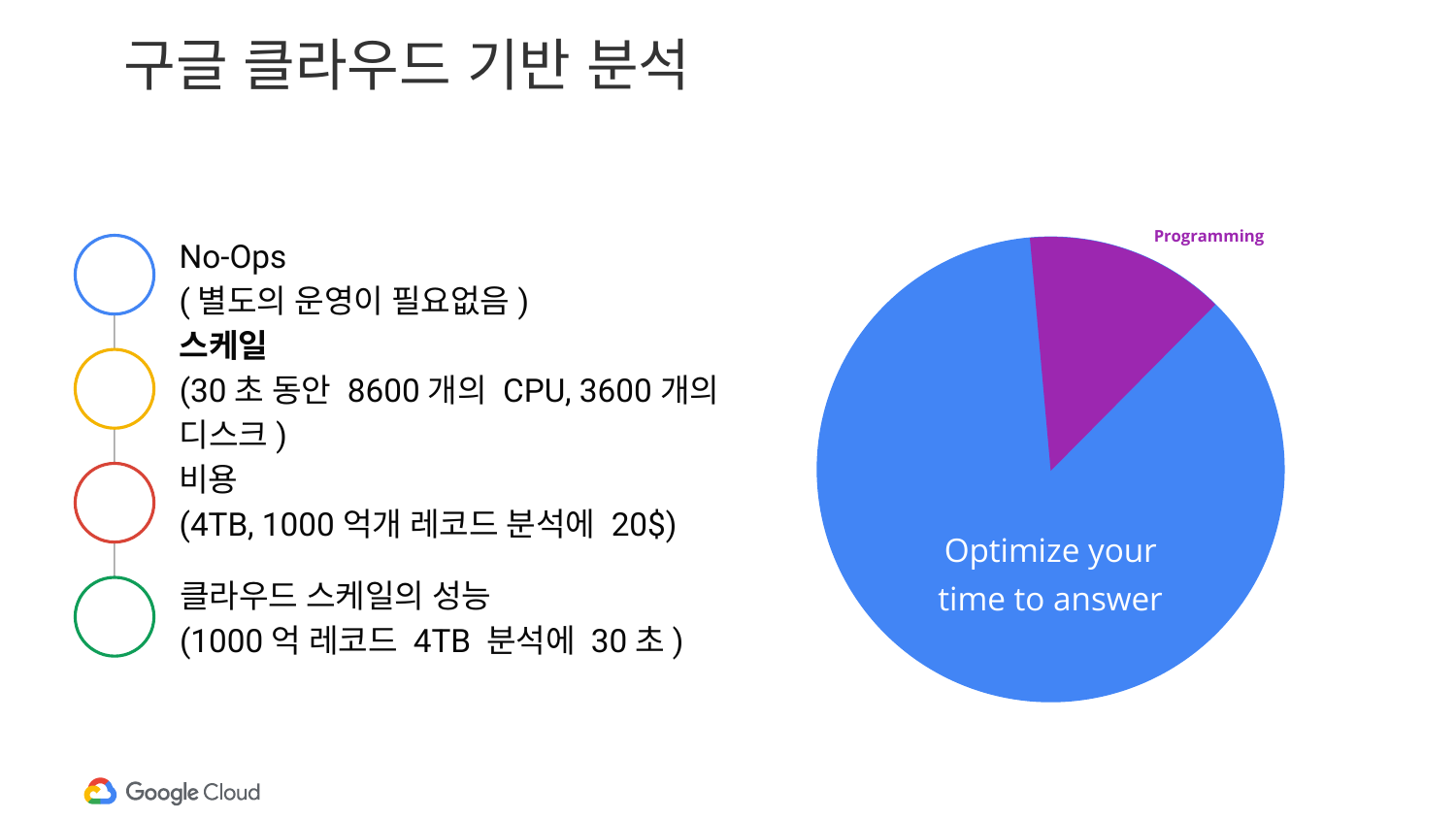

# 구글 클라우드 기반 분석
Programming
No-Ops
(별도의 운영이 필요없음)

스케일
(30초 동안 8600개의 CPU, 3600개의 디스크)
비용
(4TB, 1000억개 레코드 분석에 20$)

Optimize your
time to answer
클라우드 스케일의 성능
(1000억 레코드 4TB 분석에 30초)